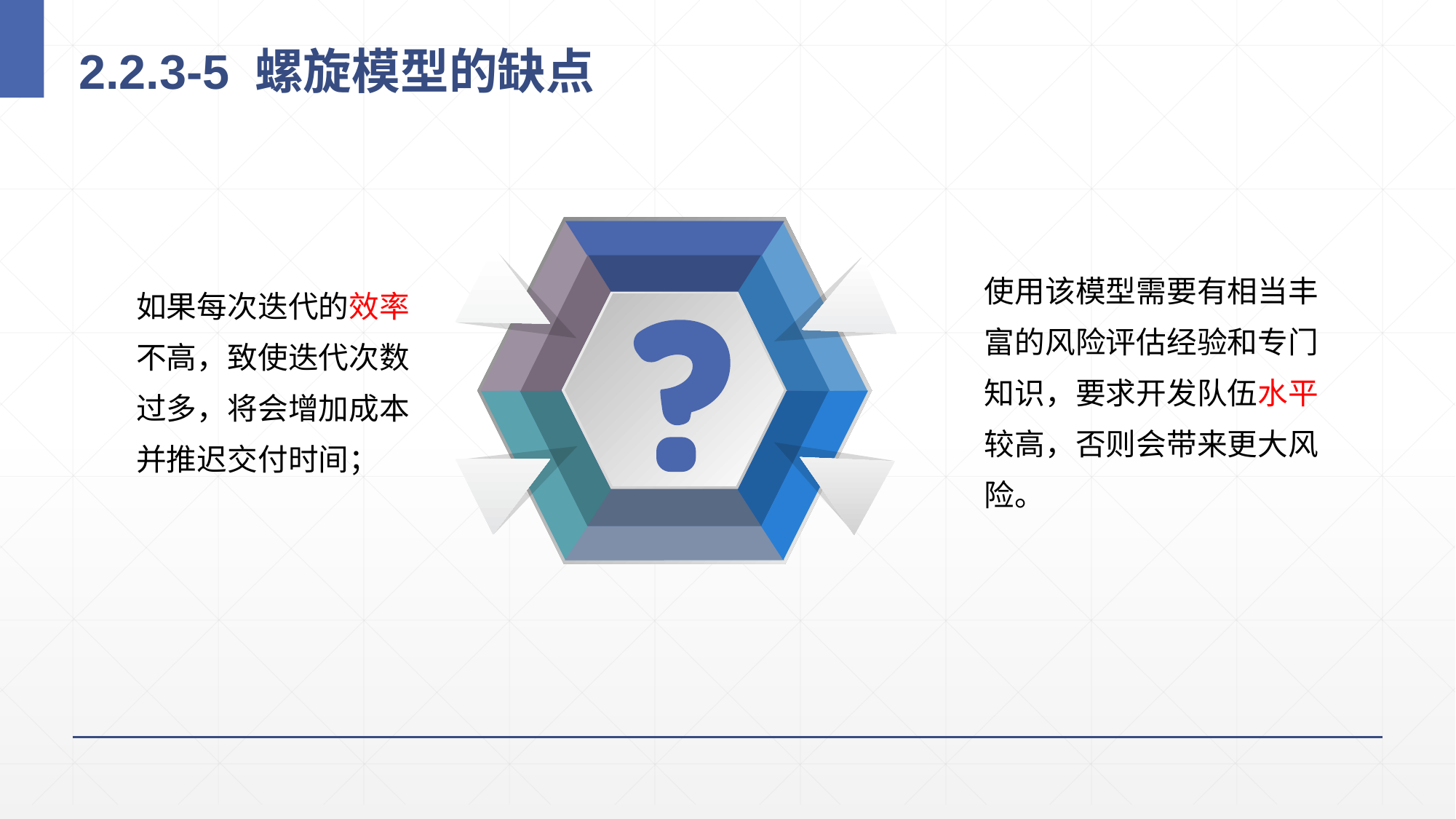

# 2.2.3-5 螺旋模型的缺点

使用该模型需要有相当丰富的风险评估经验和专门知识，要求开发队伍水平较高，否则会带来更大风险。
如果每次迭代的效率不高，致使迭代次数过多，将会增加成本并推迟交付时间；